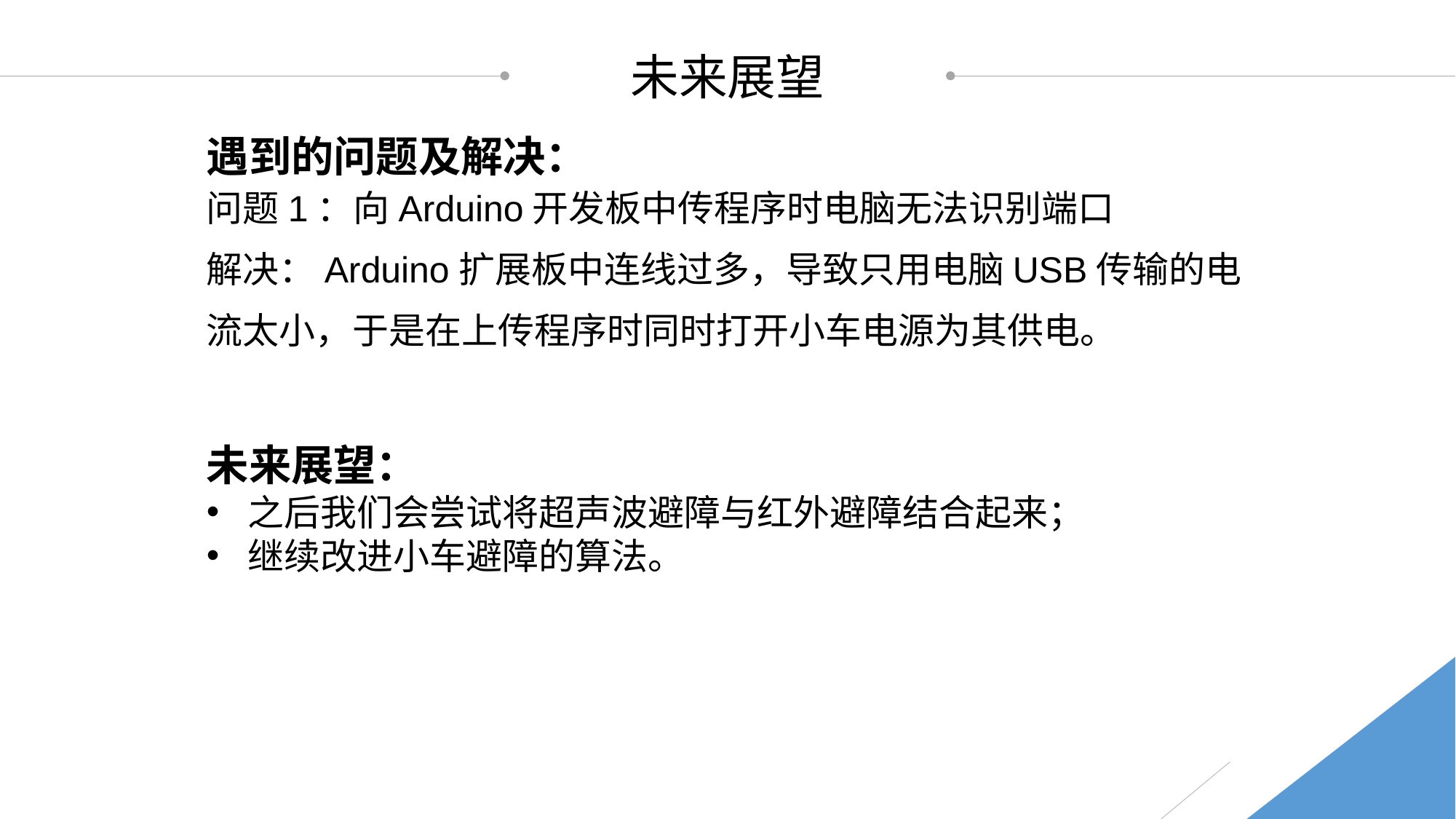

未来展望
遇到的问题及解决：
问题1：向Arduino开发板中传程序时电脑无法识别端口
解决：Arduino扩展板中连线过多，导致只用电脑USB传输的电流太小，于是在上传程序时同时打开小车电源为其供电。

未来展望：
之后我们会尝试将超声波避障与红外避障结合起来；
继续改进小车避障的算法。